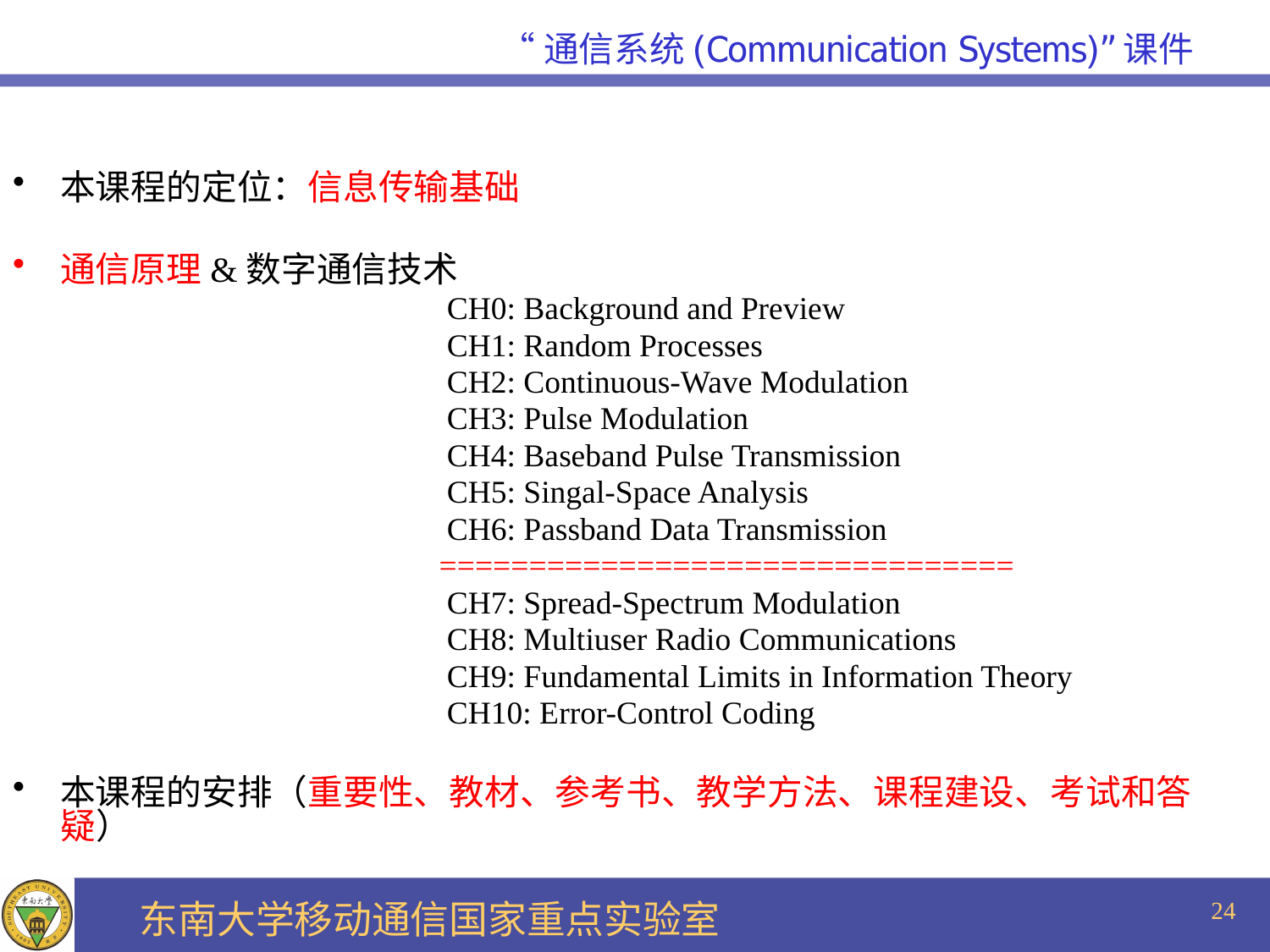

本课程的定位：信息传输基础

通信原理&数字通信技术
                                                      CH0: Background and Preview
                                                      CH1: Random Processes
                                                      CH2: Continuous-Wave Modulation
                                                      CH3: Pulse Modulation
                                                      CH4: Baseband Pulse Transmission
                                                      CH5: Singal-Space Analysis
                                                      CH6: Passband Data Transmission
                                                     ================================
                                                      CH7: Spread-Spectrum Modulation
                                                      CH8: Multiuser Radio Communications
                                                      CH9: Fundamental Limits in Information Theory
                                                      CH10: Error-Control Coding

本课程的安排（重要性、教材、参考书、教学方法、课程建设、考试和答疑）
24